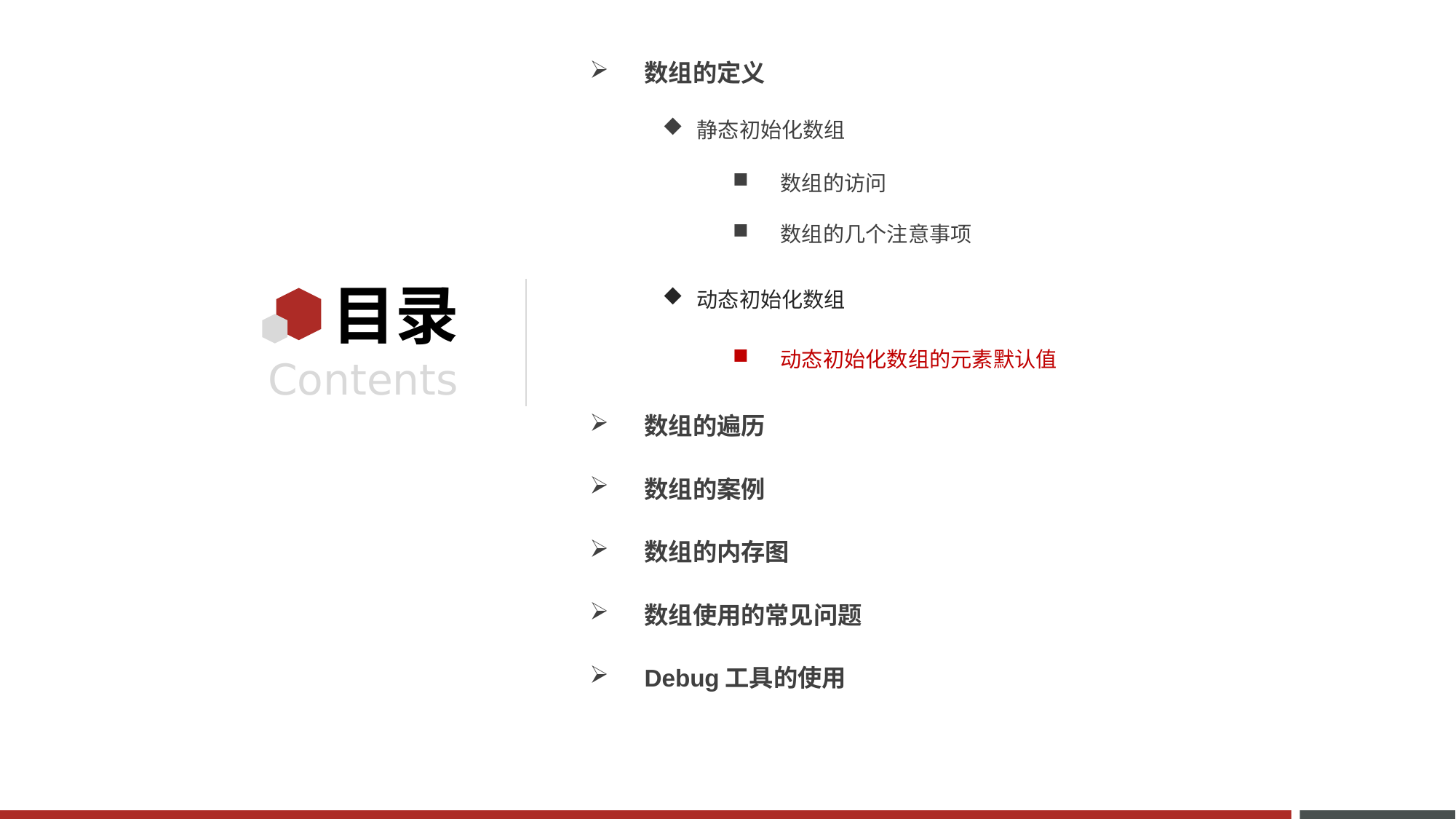

数组的定义
静态初始化数组

动态初始化数组

数组的遍历
数组的案例
数组的内存图
数组使用的常见问题
Debug工具的使用

数组的访问
数组的几个注意事项
动态初始化数组的元素默认值